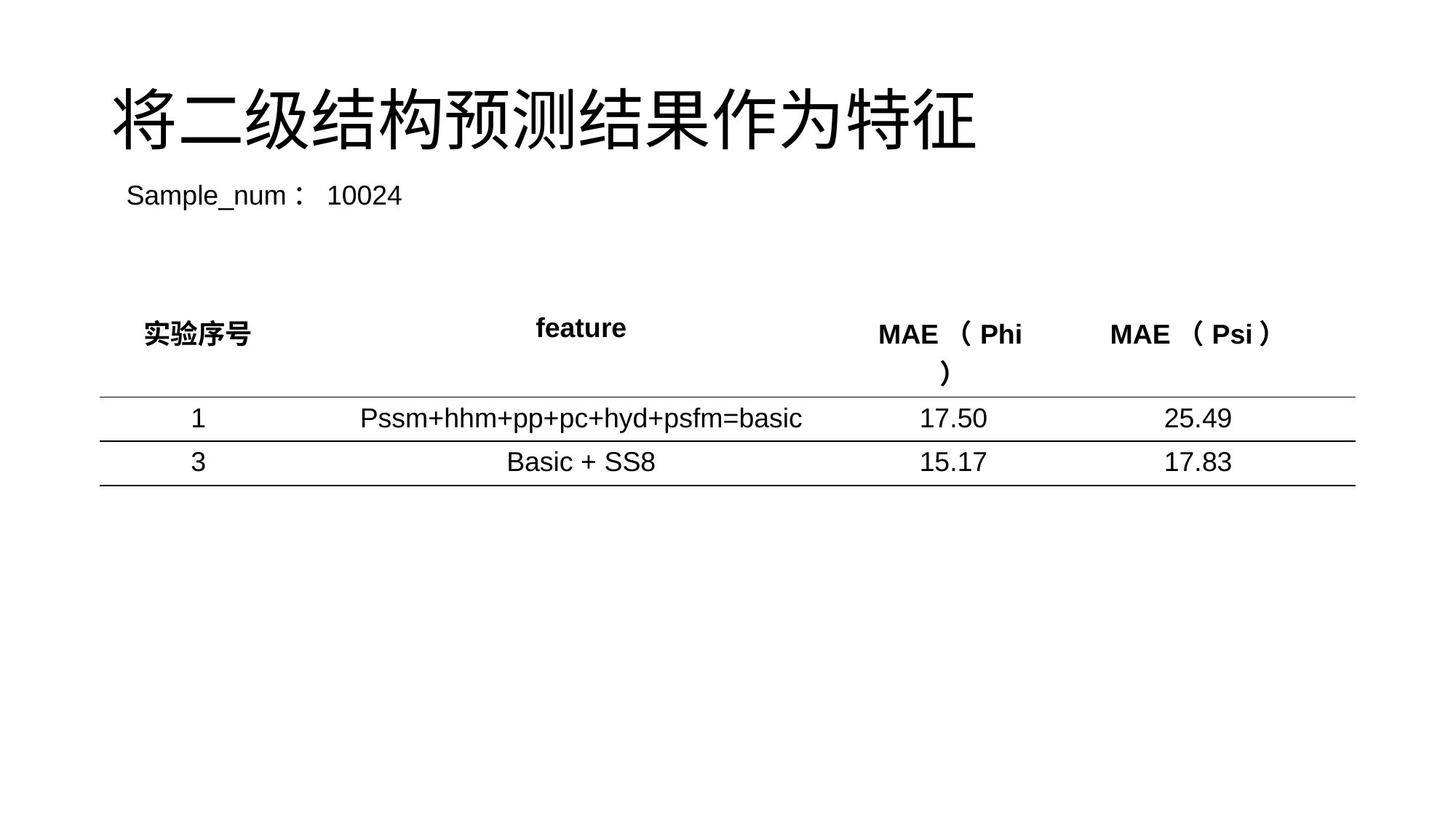

# 将二级结构预测结果作为特征
Sample_num：10024
| 实验序号 | feature | MAE（Phi） | MAE（Psi） |
| --- | --- | --- | --- |
| 1 | Pssm+hhm+pp+pc+hyd+psfm=basic | 17.50 | 25.49 |
| 3 | Basic + SS8 | 15.17 | 17.83 |